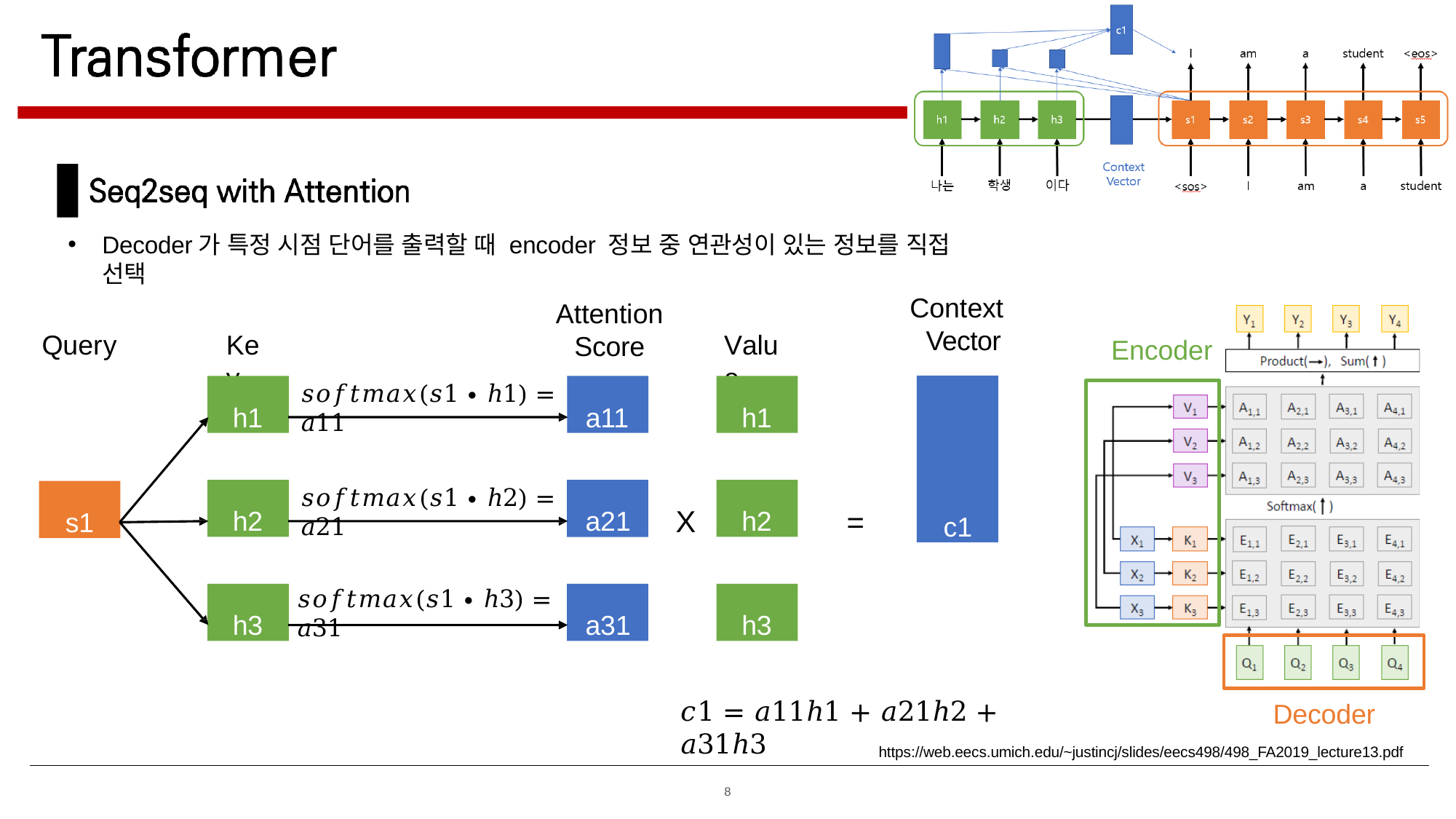

Decoder가 특정 시점 단어를 출력할 때 encoder 정보 중 연관성이 있는 정보를 직접 선택
Context  Vector
Attention
Score

Key
Value
Query
Encoder

c1
h1
a11
h1
𝑠𝑜𝑓𝑡𝑚𝑎𝑥(𝑠1 ∙ ℎ1) = 𝑎11

h2
a21
h2
𝑠𝑜𝑓𝑡𝑚𝑎𝑥(𝑠1 ∙ ℎ2) = 𝑎21
s1
X
=

𝑠𝑜𝑓𝑡𝑚𝑎𝑥(𝑠1 ∙ ℎ3) = 𝑎31
h3
a31
h3

𝑐1 = 𝑎11ℎ1 + 𝑎21ℎ2 + 𝑎31ℎ3
Decoder
https://web.eecs.umich.edu/~justincj/slides/eecs498/498_FA2019_lecture13.pdf

8